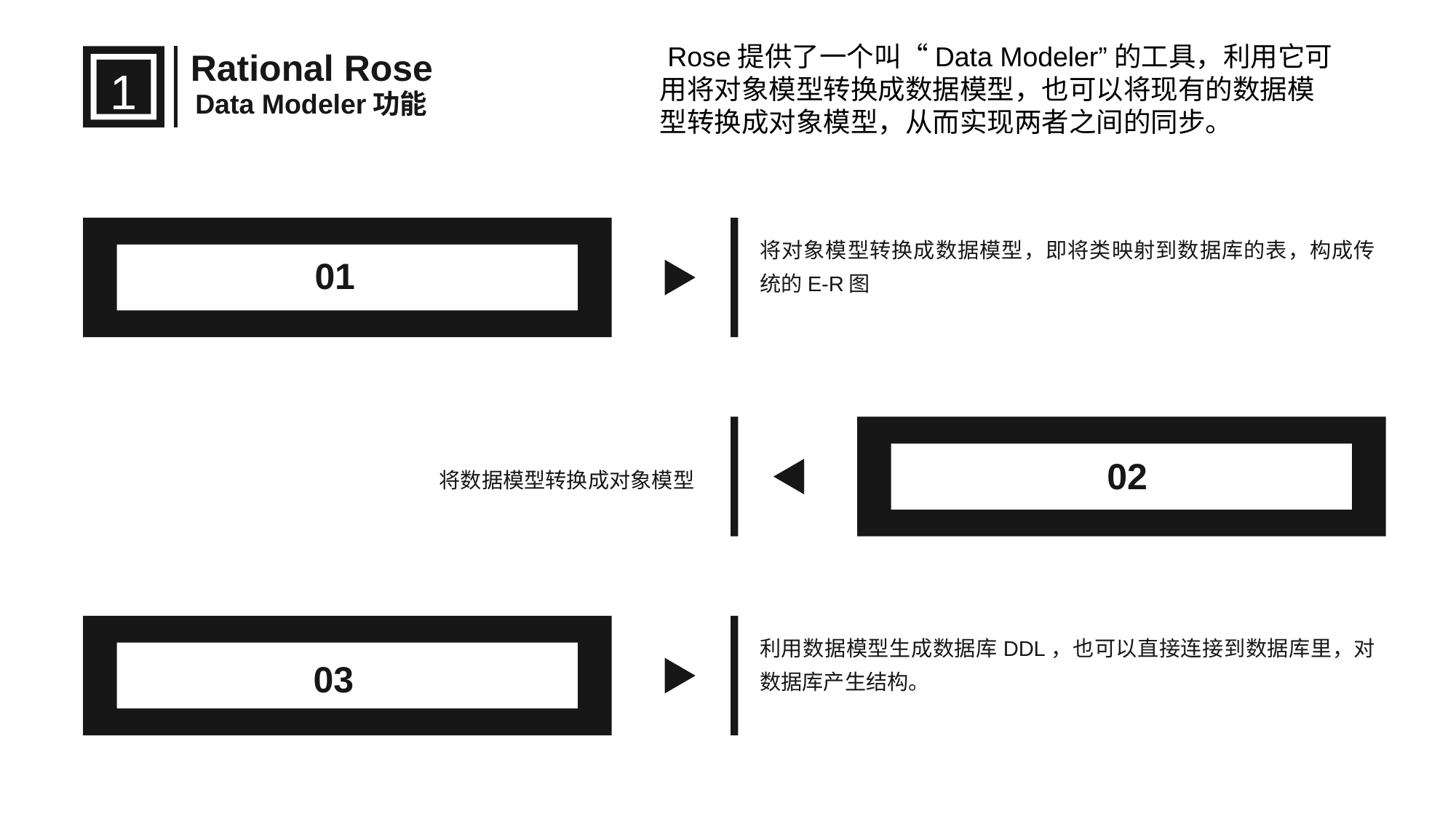

Rose提供了一个叫“Data Modeler”的工具，利用它可用将对象模型转换成数据模型，也可以将现有的数据模型转换成对象模型，从而实现两者之间的同步。
Rational Rose

1
Data Modeler功能

将对象模型转换成数据模型，即将类映射到数据库的表，构成传统的E-R图
01

02
将数据模型转换成对象模型

利用数据模型生成数据库DDL，也可以直接连接到数据库里，对数据库产生结构。
03